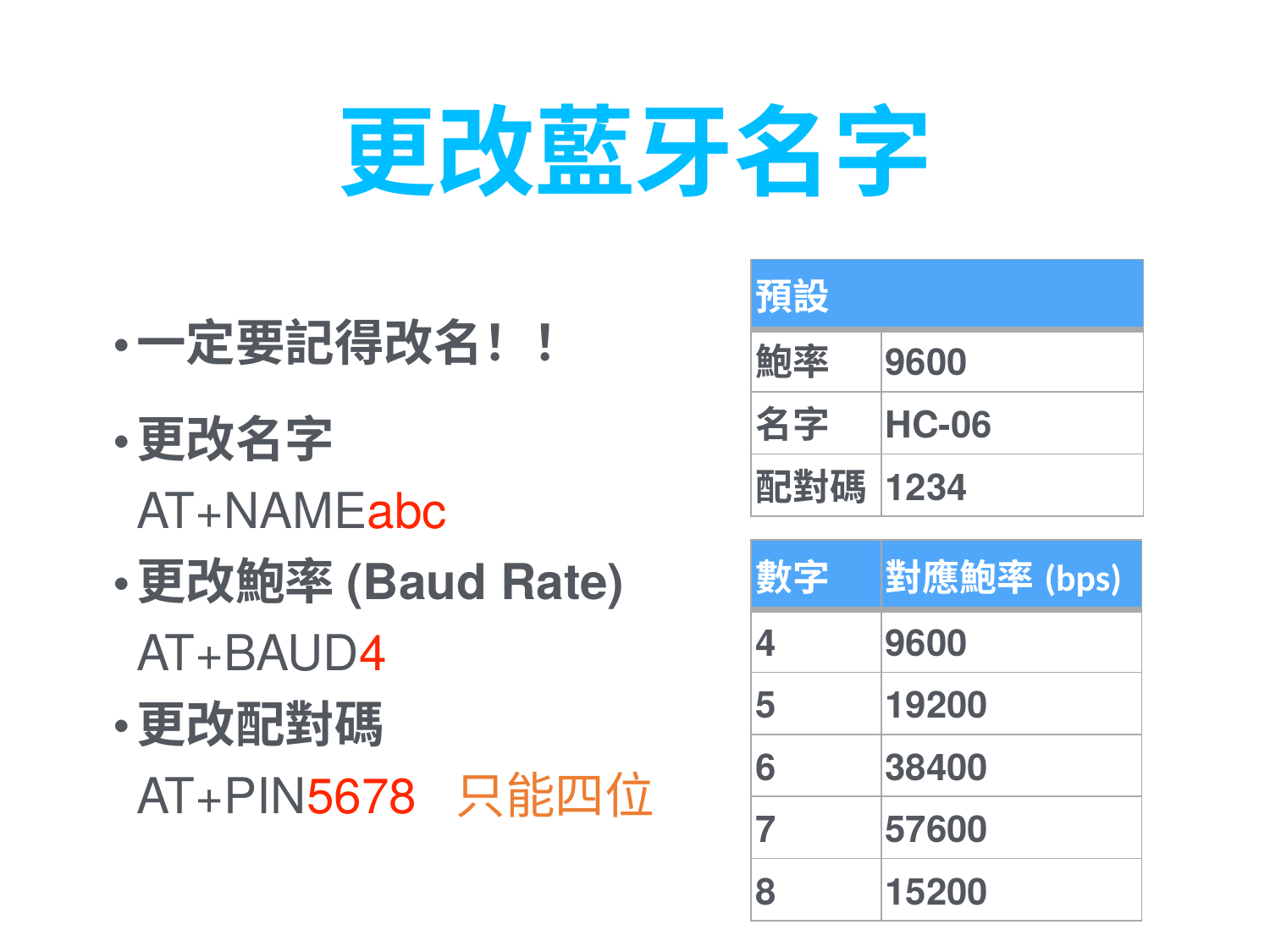

# 更改藍牙名字
一定要記得改名！！

更改名字
AT+NAMEabc
更改鮑率(Baud Rate)
AT+BAUD4
更改配對碼
AT+PIN5678  只能四位
| 預設 |  |
| --- | --- |
| 鮑率 | 9600 |
| 名字 | HC-06 |
| 配對碼 | 1234 |
| 數字 | 對應鮑率(bps) |
| --- | --- |
| 4 | 9600 |
| 5 | 19200 |
| 6 | 38400 |
| 7 | 57600 |
| 8 | 15200 |